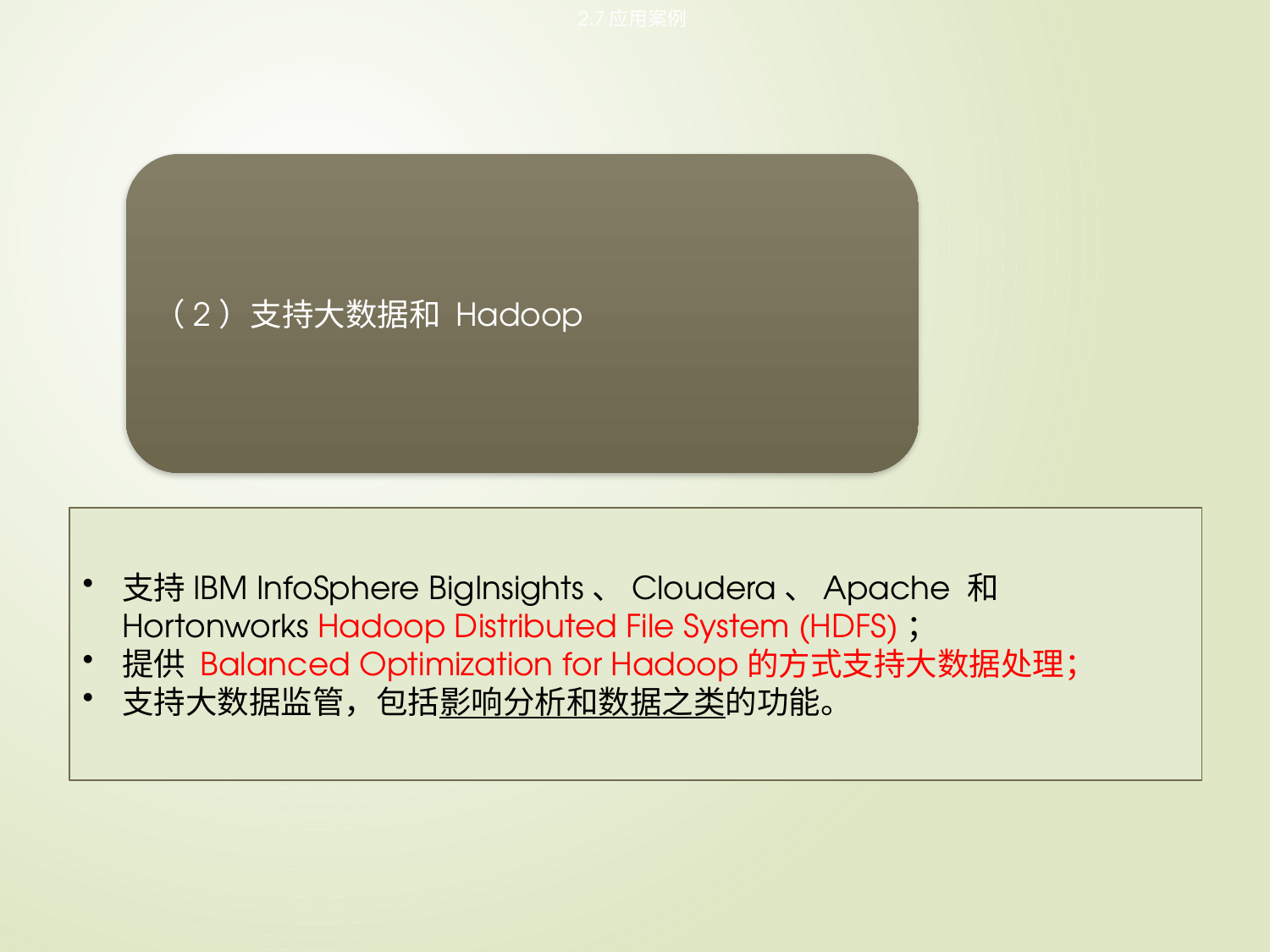

2.7应用案例
（2）支持大数据和 Hadoop
支持IBM InfoSphere BigInsights、Cloudera、Apache 和 Hortonworks Hadoop Distributed File System (HDFS)；
提供 Balanced Optimization for Hadoop的方式支持大数据处理；
支持大数据监管，包括影响分析和数据之类的功能。